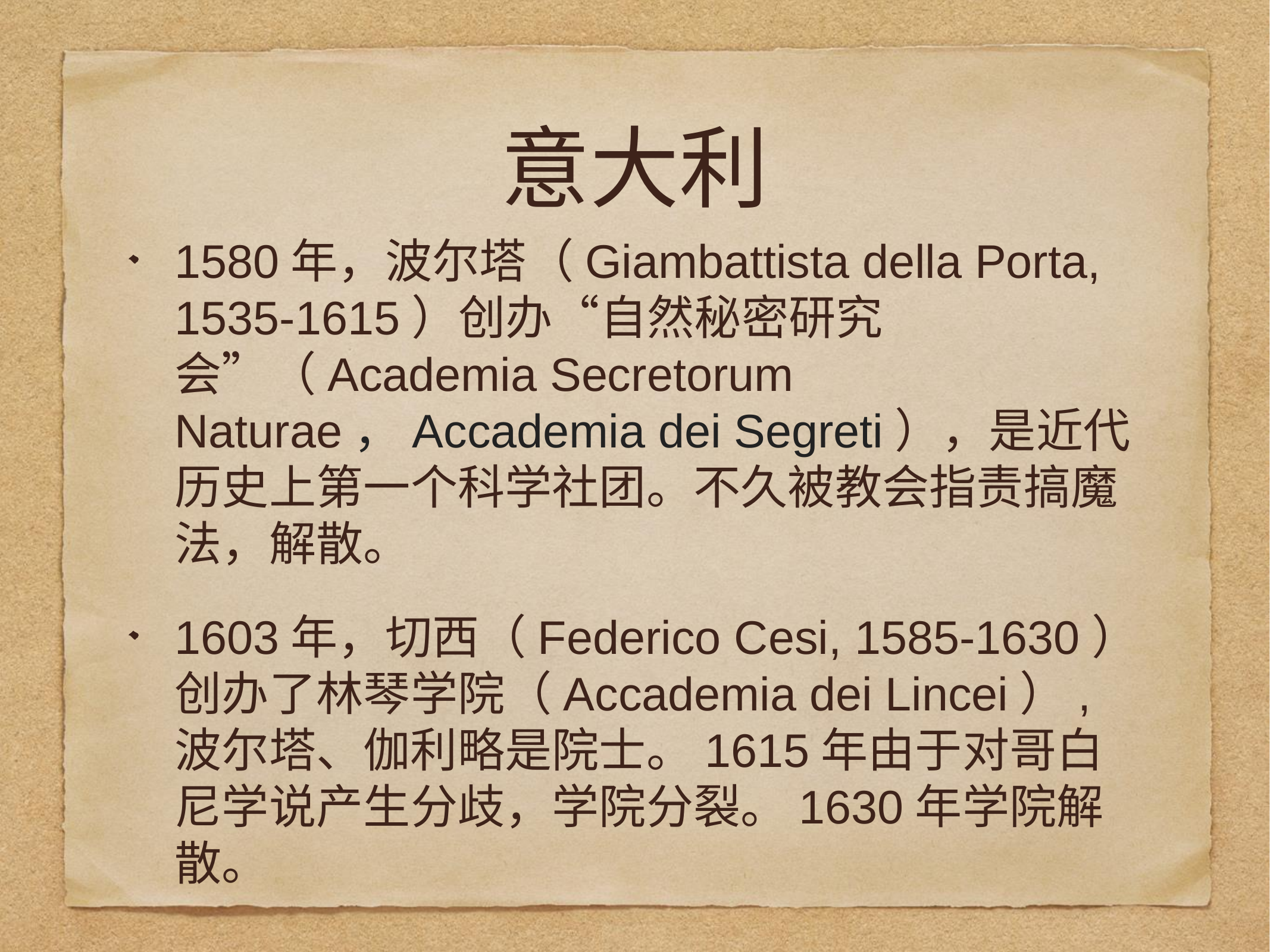

# 意大利
1580年，波尔塔（Giambattista della Porta, 1535-1615）创办“自然秘密研究会”（Academia Secretorum Naturae，Accademia dei Segreti），是近代历史上第一个科学社团。不久被教会指责搞魔法，解散。
1603年，切西（Federico Cesi, 1585-1630）创办了林琴学院（Accademia dei Lincei）,波尔塔、伽利略是院士。1615年由于对哥白尼学说产生分歧，学院分裂。1630年学院解散。